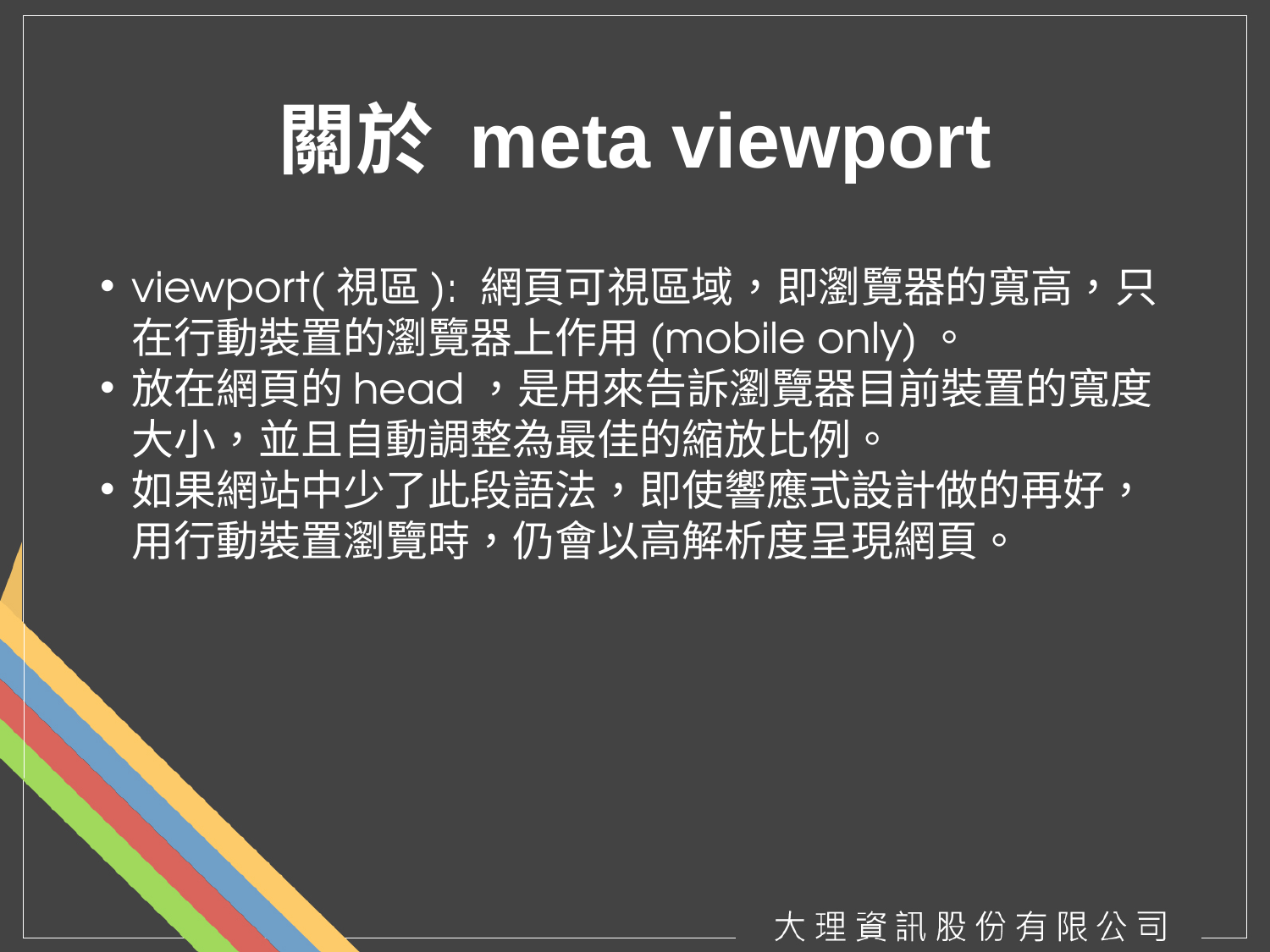

# 關於 meta viewport
viewport(視區): 網頁可視區域，即瀏覽器的寬高，只在行動裝置的瀏覽器上作用(mobile only)。
放在網頁的head，是用來告訴瀏覽器目前裝置的寬度大小，並且自動調整為最佳的縮放比例。
如果網站中少了此段語法，即使響應式設計做的再好，用行動裝置瀏覽時，仍會以高解析度呈現網頁。